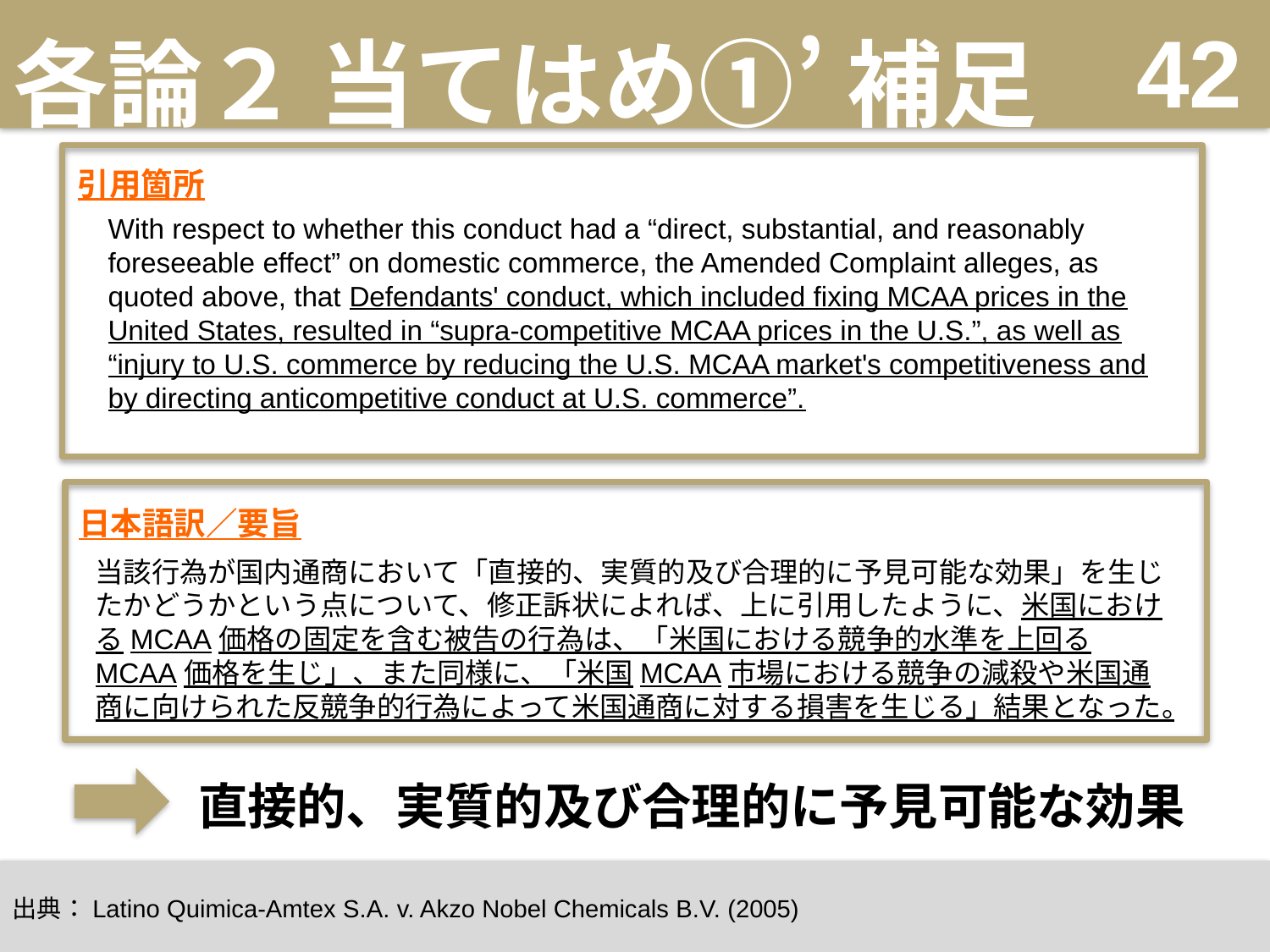

# 各論２ 当てはめ①’ 補足
42

引用箇所
With respect to whether this conduct had a “direct, substantial, and reasonably foreseeable effect” on domestic commerce, the Amended Complaint alleges, as quoted above, that Defendants' conduct, which included fixing MCAA prices in the United States, resulted in “supra-competitive MCAA prices in the U.S.”, as well as “injury to U.S. commerce by reducing the U.S. MCAA market's competitiveness and by directing anticompetitive conduct at U.S. commerce”.

日本語訳／要旨
当該行為が国内通商において「直接的、実質的及び合理的に予見可能な効果」を生じたかどうかという点について、修正訴状によれば、上に引用したように、米国におけるMCAA価格の固定を含む被告の行為は、「米国における競争的水準を上回るMCAA価格を生じ」、また同様に、「米国MCAA市場における競争の減殺や米国通商に向けられた反競争的行為によって米国通商に対する損害を生じる」結果となった。

直接的、実質的及び合理的に予見可能な効果
出典：Latino Quimica-Amtex S.A. v. Akzo Nobel Chemicals B.V. (2005)